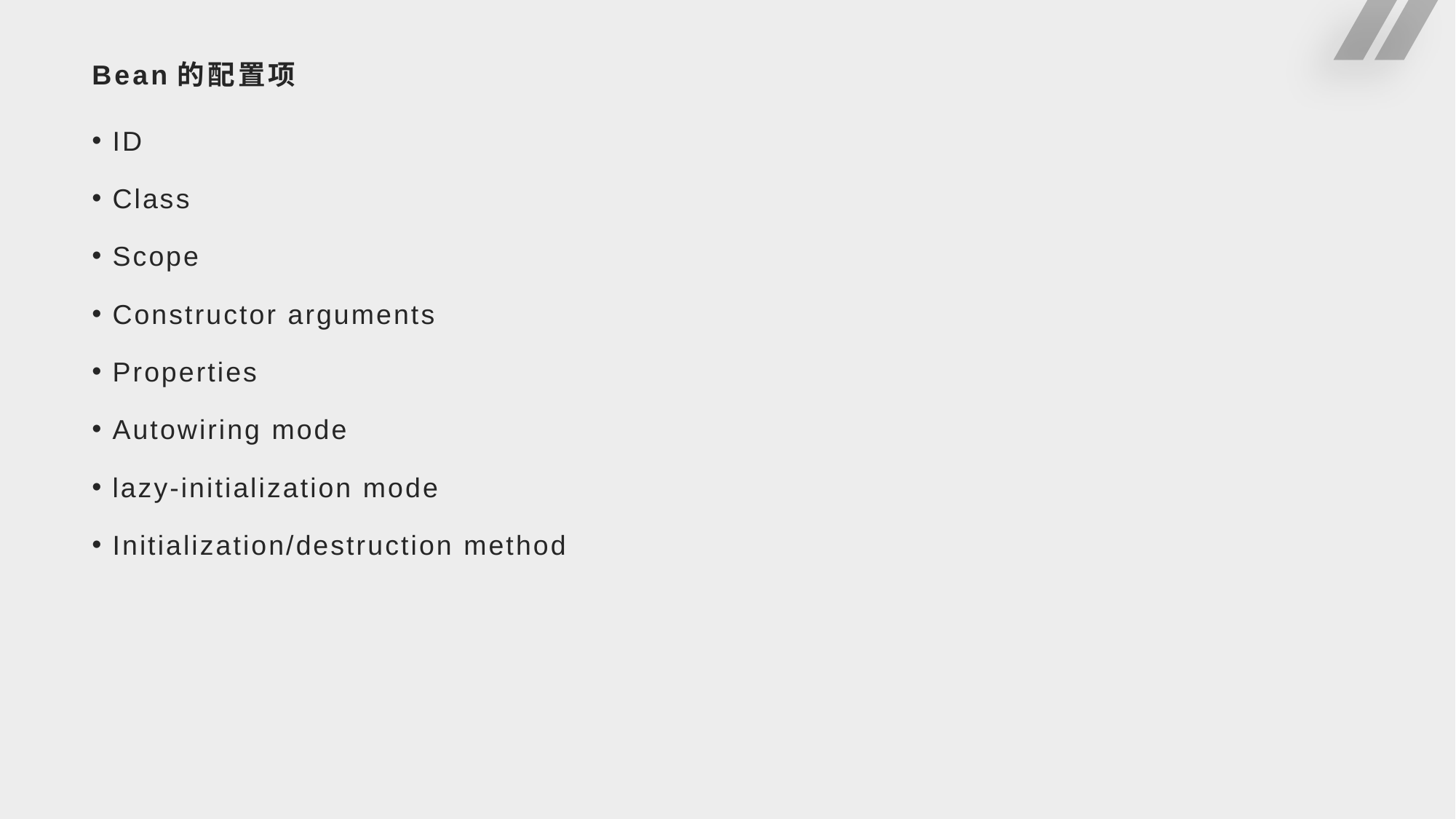

# Bean的配置项
ID
Class
Scope
Constructor arguments
Properties
Autowiring mode
lazy-initialization mode
Initialization/destruction method